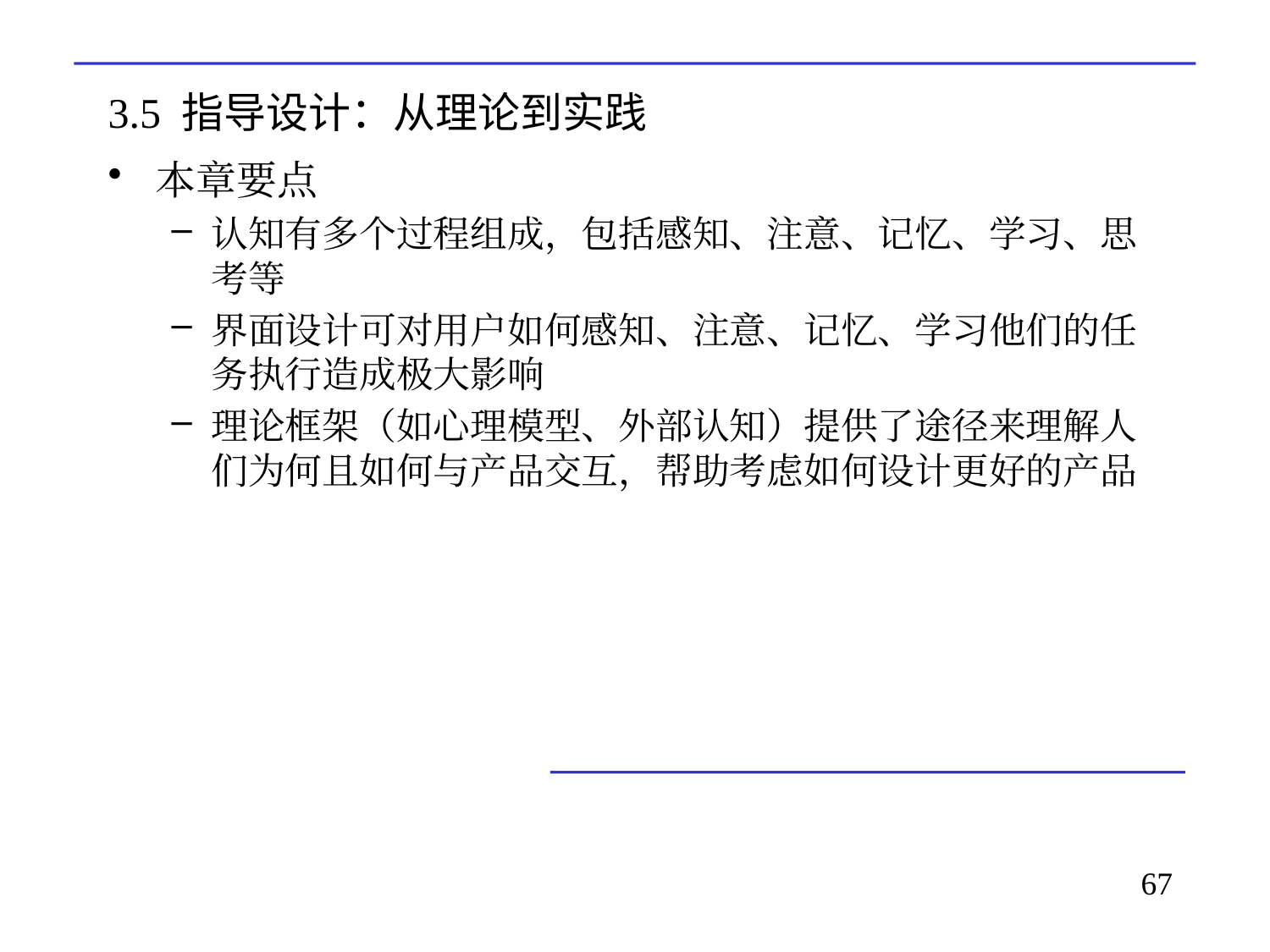

# 3.5 指导设计：从理论到实践
本章要点
认知有多个过程组成，包括感知、注意、记忆、学习、思考等
界面设计可对用户如何感知、注意、记忆、学习他们的任务执行造成极大影响
理论框架（如心理模型、外部认知）提供了途径来理解人们为何且如何与产品交互，帮助考虑如何设计更好的产品
67